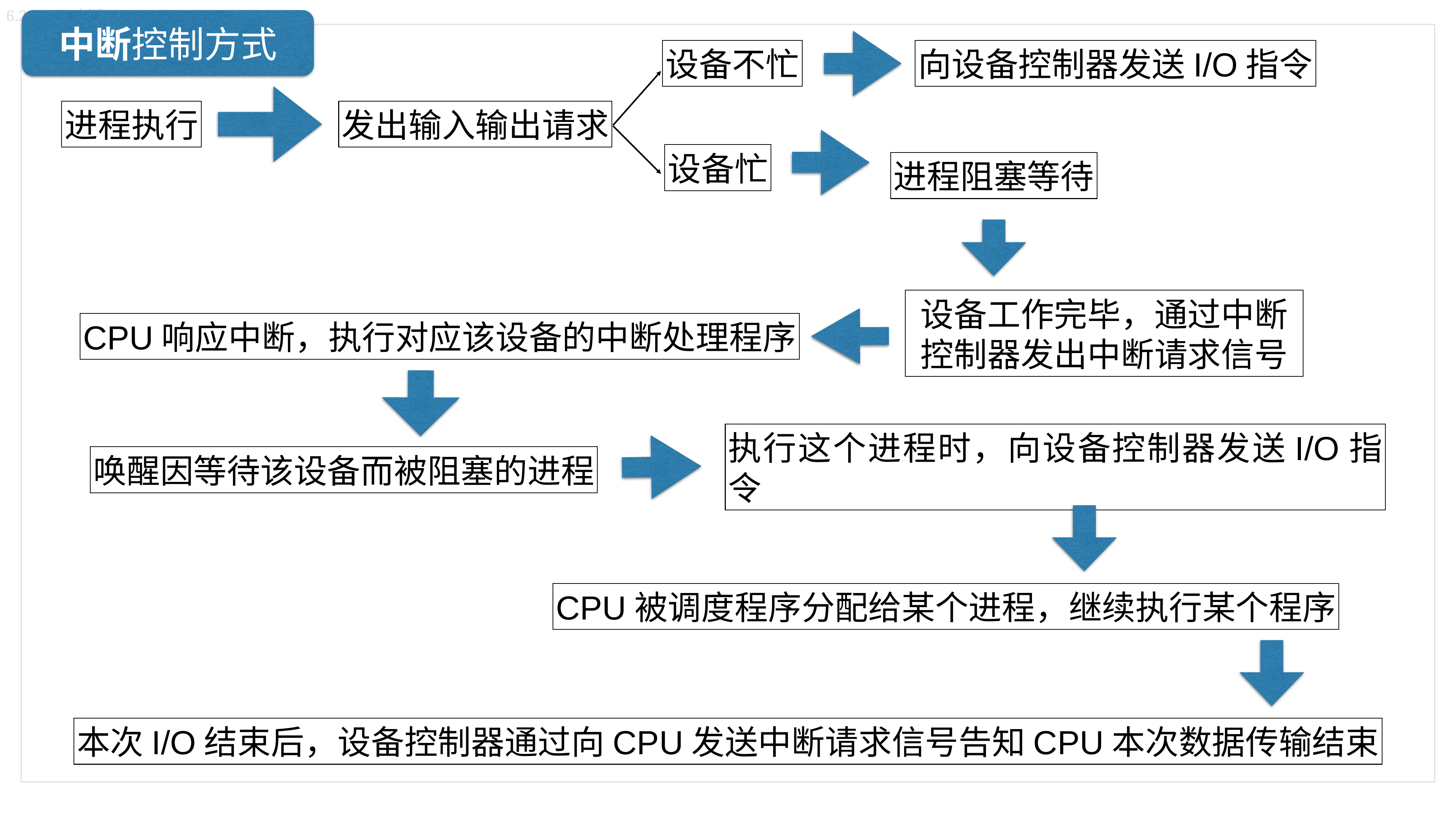

6.2.2二、中断
中断控制方式

设备不忙
向设备控制器发送I/O指令

进程执行
发出输入输出请求

设备忙
进程阻塞等待

设备工作完毕，通过中断控制器发出中断请求信号

CPU响应中断，执行对应该设备的中断处理程序

执行这个进程时，向设备控制器发送I/O指令
唤醒因等待该设备而被阻塞的进程

CPU被调度程序分配给某个进程，继续执行某个程序

本次I/O结束后，设备控制器通过向CPU发送中断请求信号告知CPU本次数据传输结束